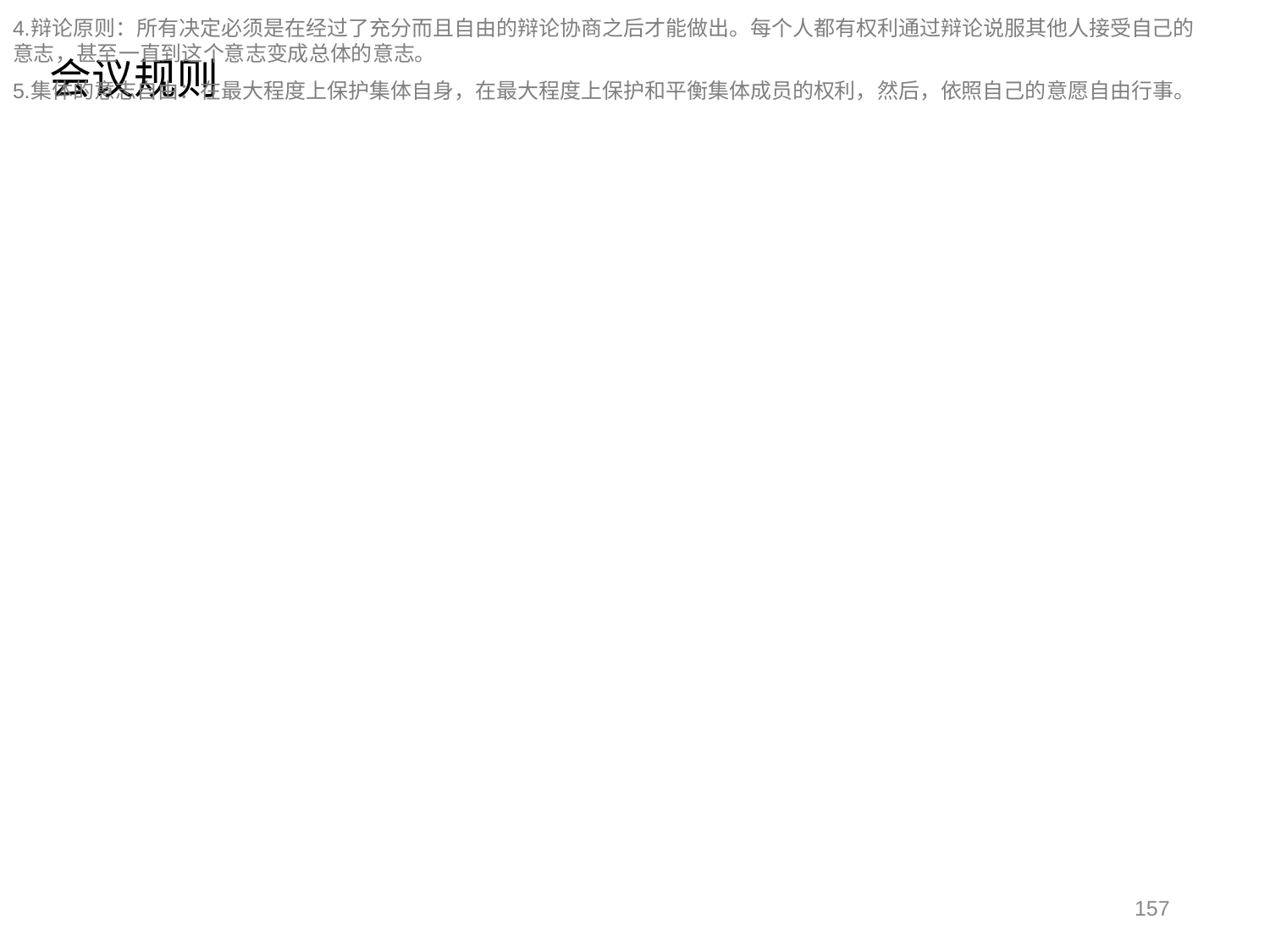

会议规则
XLP 罗伯特议事规则
一      综述
现代会议具有流于形式、议题杂乱、进程专横、时间拖延等通病。为了解决这一问题，并且让参与XLP的同学提高开会的效率，激发同学对民主的思考，XLP将引入目前国际上通用的罗伯特议事规则作为会议的组织准则。
二      根本原则
平衡：保护各种人和人群权利，包括意见占多数的人，也包括意见占少数的人，甚至是每一个人，即使那些没有出席会议的人，从而最终做到保护所有这些人组成的整体的权利。正是几百年来，人们对这种平衡不懈追求，才换来了议事规则今天的发展。
对领袖权力制约：集体全体成员按照自己意愿选出领袖，并将一部分权力交给领袖，但是同时，集体必须保留一部分权力，使自己仍旧能够直接控制自己的事务，避免领袖权力过大，避免领袖将自己意志强加在集体头上
多数原则：多数人意志将成为总体意志。
辩论原则：所有决定必须是在经过了充分而且自由的辩论协商之后才能做出。每个人都有权利通过辩论说服其他人接受自己的意志，甚至一直到这个意志变成总体的意志。
集体的意志自由：在最大程度上保护集体自身，在最大程度上保护和平衡集体成员的权利，然后，依照自己的意愿自由行事。
157